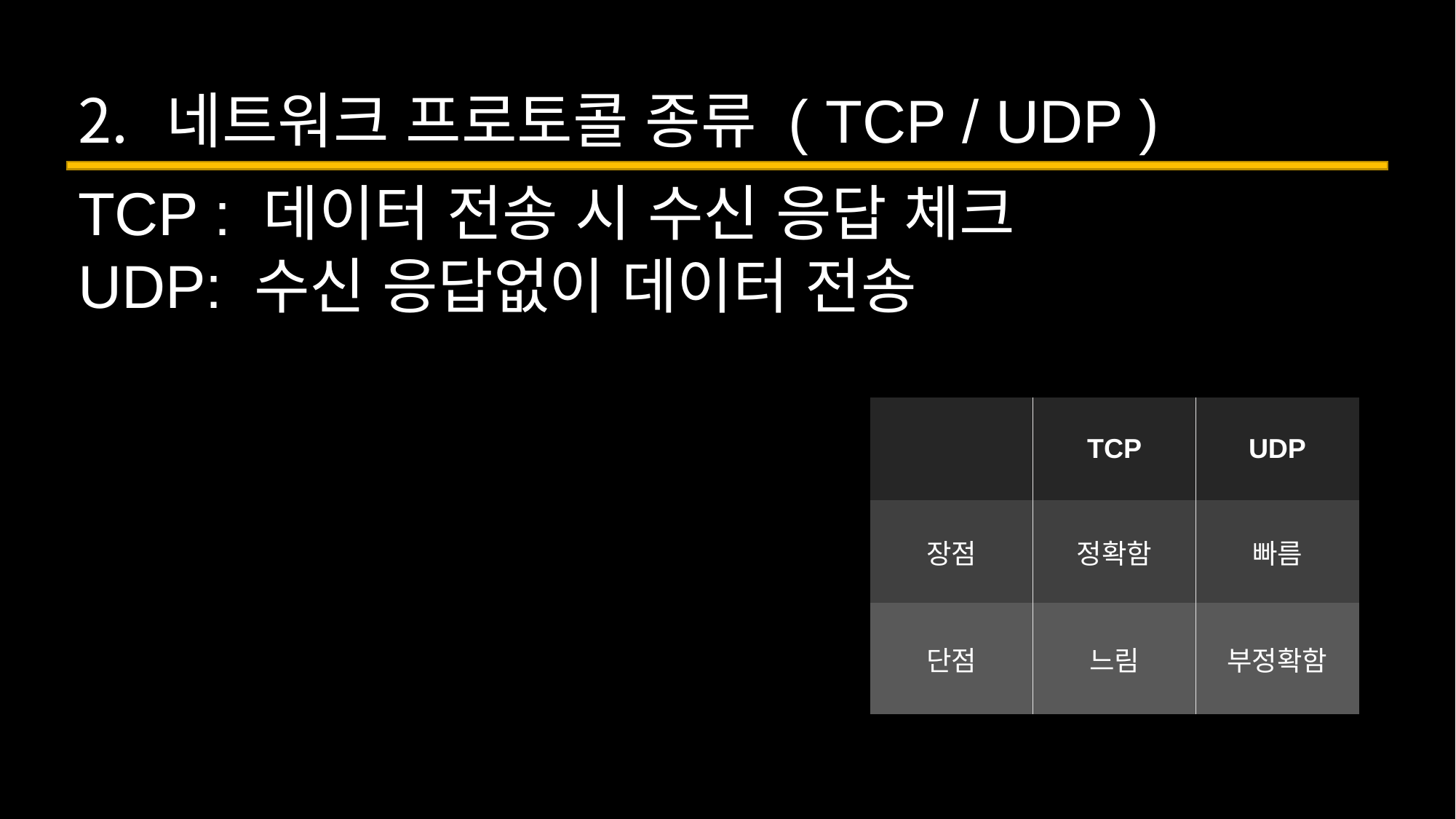

네트워크 프로토콜 종류 ( TCP / UDP )

TCP : 데이터 전송 시 수신 응답 체크
UDP: 수신 응답없이 데이터 전송
|  | TCP | UDP |
| --- | --- | --- |
| 장점 | 정확함 | 빠름 |
| 단점 | 느림 | 부정확함 |